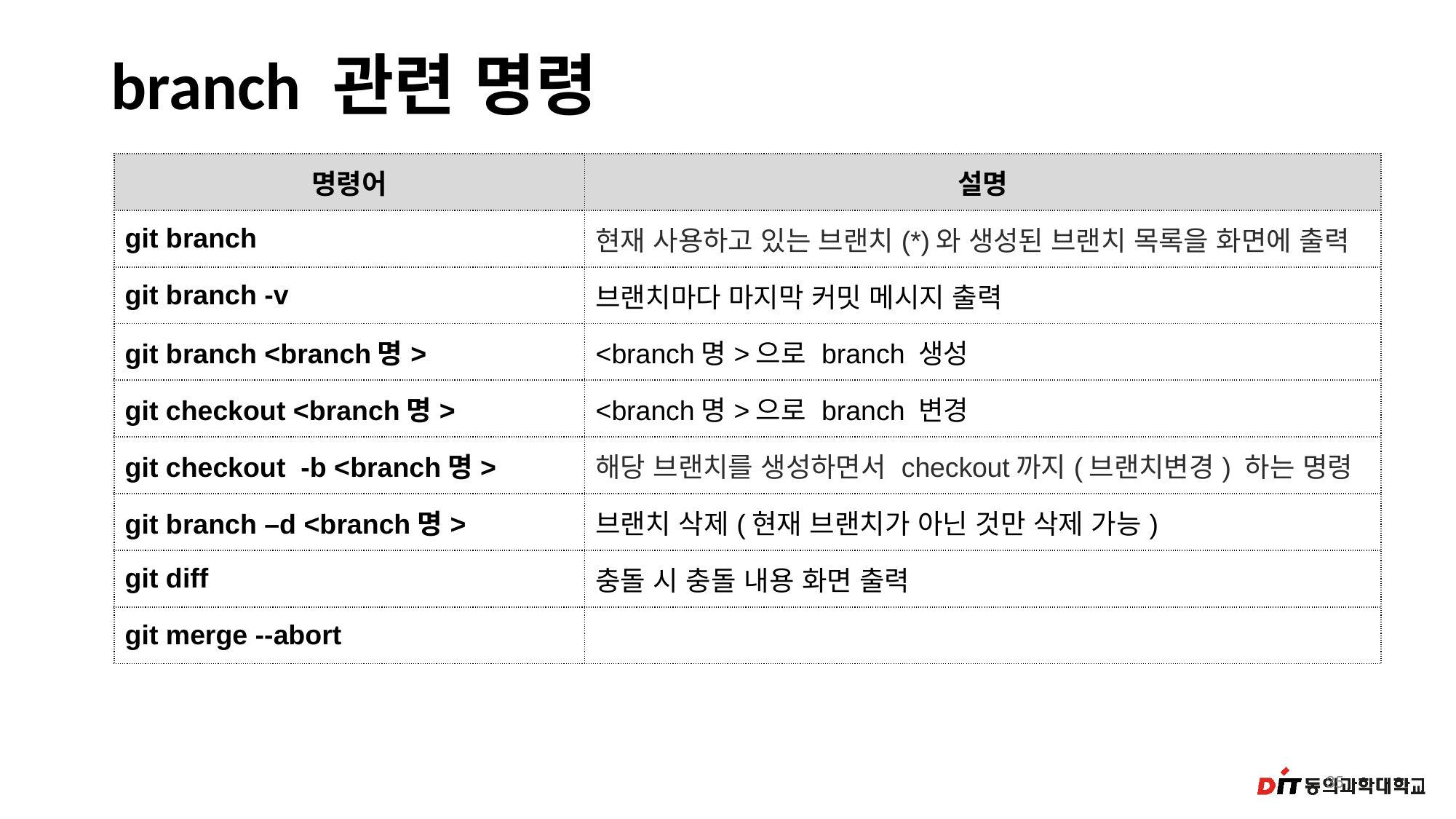

# branch 관련 명령
| 명령어 | 설명 |
| --- | --- |
| git branch | 현재 사용하고 있는 브랜치(\*)와 생성된 브랜치 목록을 화면에 출력 |
| git branch -v | 브랜치마다 마지막 커밋 메시지 출력 |
| git branch <branch명> | <branch명>으로 branch 생성 |
| git checkout <branch명> | <branch명>으로 branch 변경 |
| git checkout -b <branch명> | 해당 브랜치를 생성하면서 checkout까지(브랜치변경) 하는 명령 |
| git branch –d <branch명> | 브랜치 삭제(현재 브랜치가 아닌 것만 삭제 가능) |
| git diff | 충돌 시 충돌 내용 화면 출력 |
| git merge --abort |  |
35